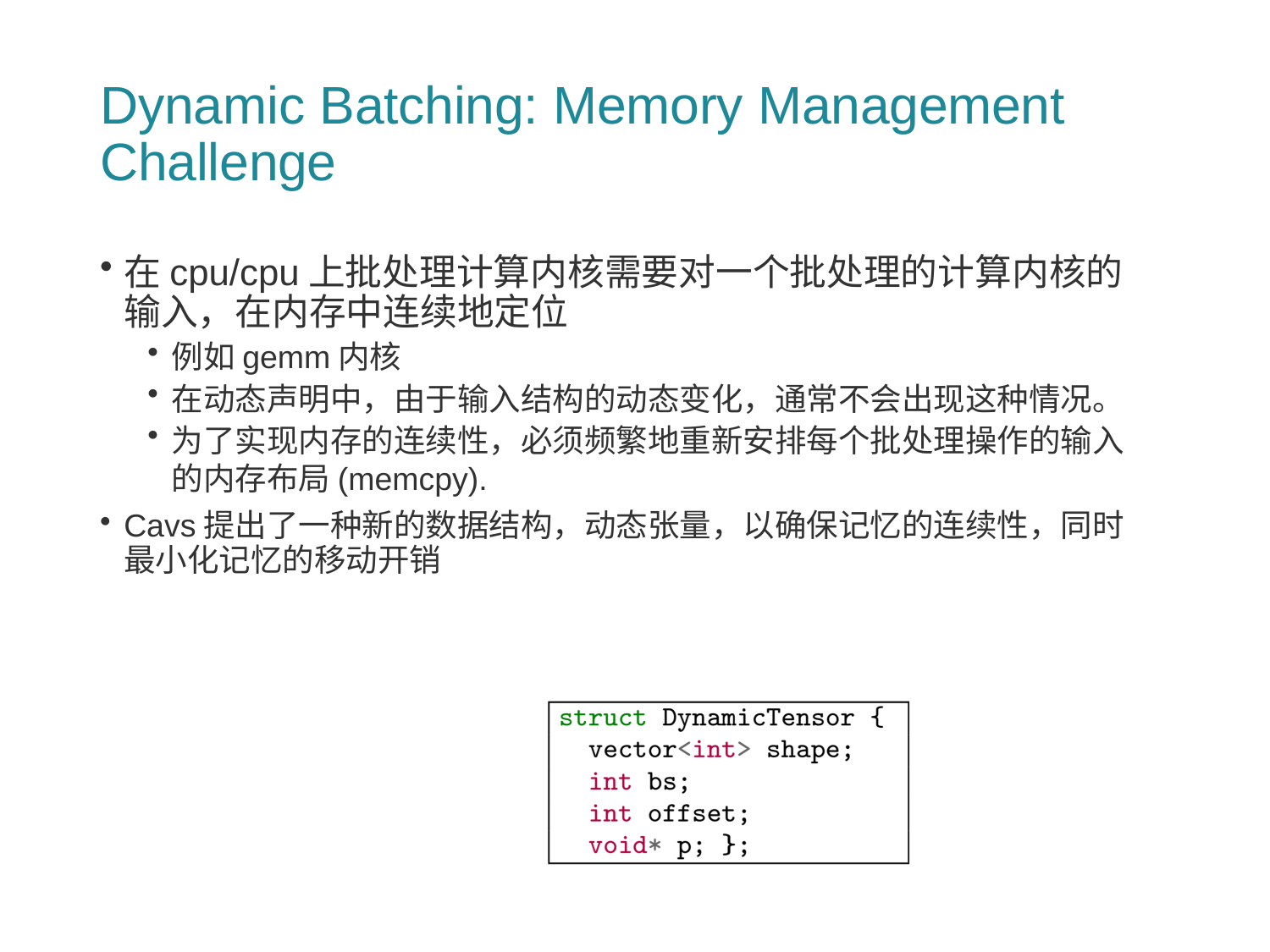

# Dynamic Batching: Memory Management  Challenge
在cpu/cpu上批处理计算内核需要对一个批处理的计算内核的输入，在内存中连续地定位
例如gemm内核
在动态声明中，由于输入结构的动态变化，通常不会出现这种情况。
为了实现内存的连续性，必须频繁地重新安排每个批处理操作的输入的内存布局(memcpy).
Cavs提出了一种新的数据结构，动态张量，以确保记忆的连续性，同时最小化记忆的移动开销